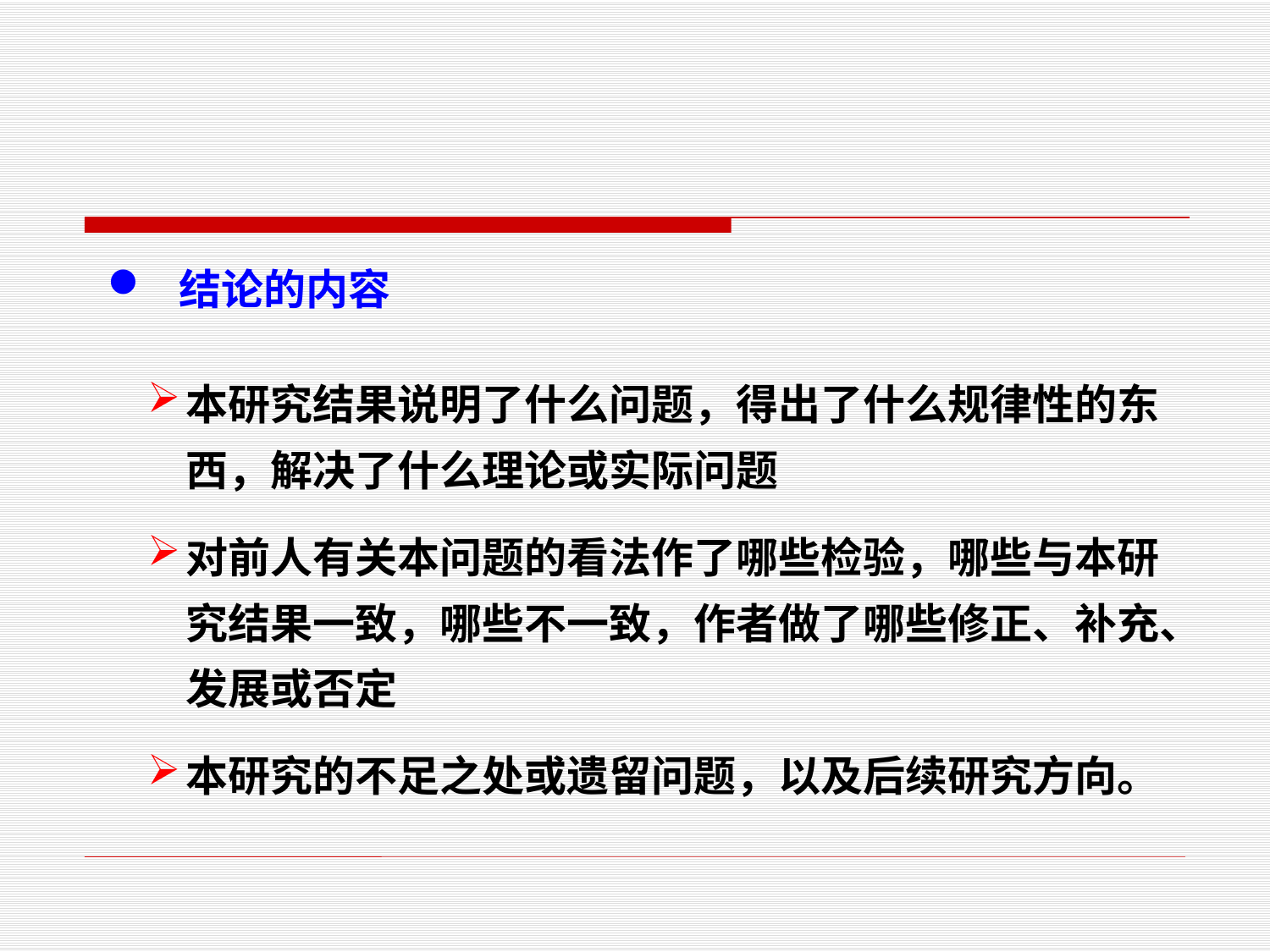

结论的内容
本研究结果说明了什么问题，得出了什么规律性的东西，解决了什么理论或实际问题
对前人有关本问题的看法作了哪些检验，哪些与本研究结果一致，哪些不一致，作者做了哪些修正、补充、发展或否定
本研究的不足之处或遗留问题，以及后续研究方向。